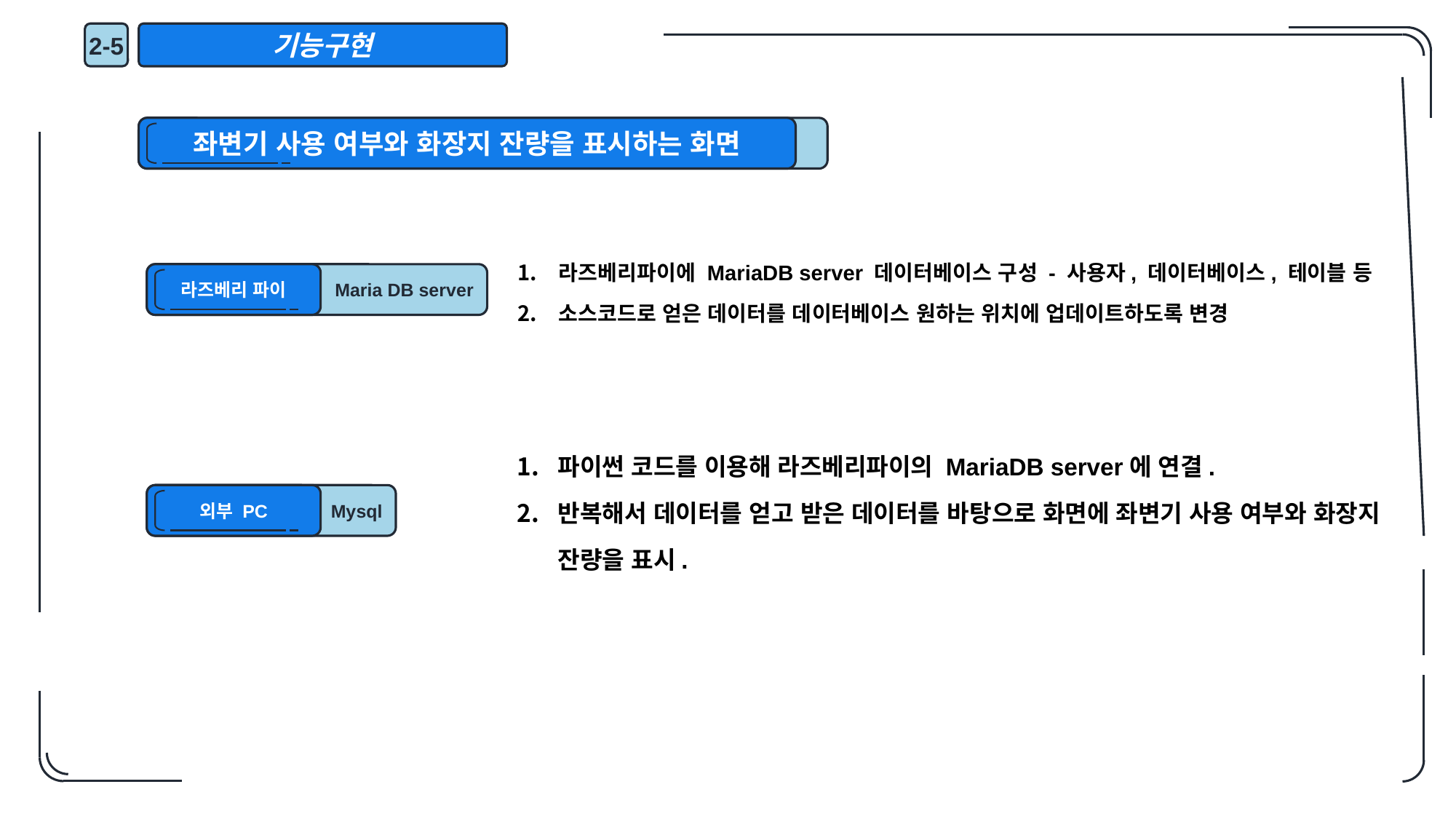

2-5
기능구현

좌변기 사용 여부와 화장지 잔량을 표시하는 화면

라즈베리파이에 MariaDB server 데이터베이스 구성 - 사용자, 데이터베이스, 테이블 등
소스코드로 얻은 데이터를 데이터베이스 원하는 위치에 업데이트하도록 변경
Maria DB server
라즈베리 파이
파이썬 코드를 이용해 라즈베리파이의 MariaDB server에 연결.
반복해서 데이터를 얻고 받은 데이터를 바탕으로 화면에 좌변기 사용 여부와 화장지 잔량을 표시.

외부 PC
Mysql